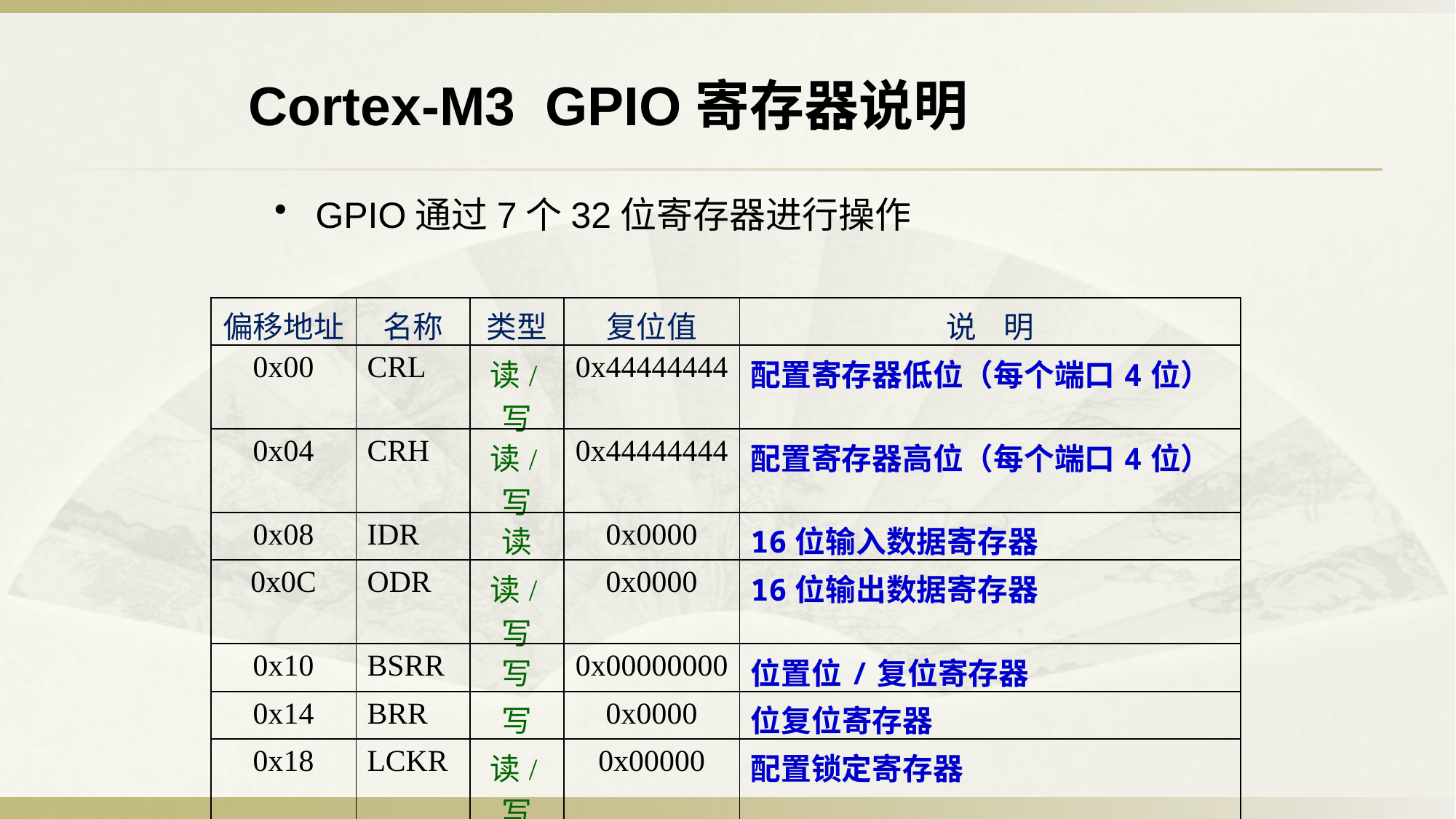

Cortex-M3  GPIO寄存器说明
GPIO通过7个32位寄存器进行操作
| 偏移地址 | 名称 | 类型 | 复位值 | 说 明 |
| --- | --- | --- | --- | --- |
| 0x00 | CRL | 读/写 | 0x44444444 | 配置寄存器低位（每个端口4位） |
| 0x04 | CRH | 读/写 | 0x44444444 | 配置寄存器高位（每个端口4位） |
| 0x08 | IDR | 读 | 0x0000 | 16位输入数据寄存器 |
| 0x0C | ODR | 读/写 | 0x0000 | 16位输出数据寄存器 |
| 0x10 | BSRR | 写 | 0x00000000 | 位置位/复位寄存器 |
| 0x14 | BRR | 写 | 0x0000 | 位复位寄存器 |
| 0x18 | LCKR | 读/写 | 0x00000 | 配置锁定寄存器 |